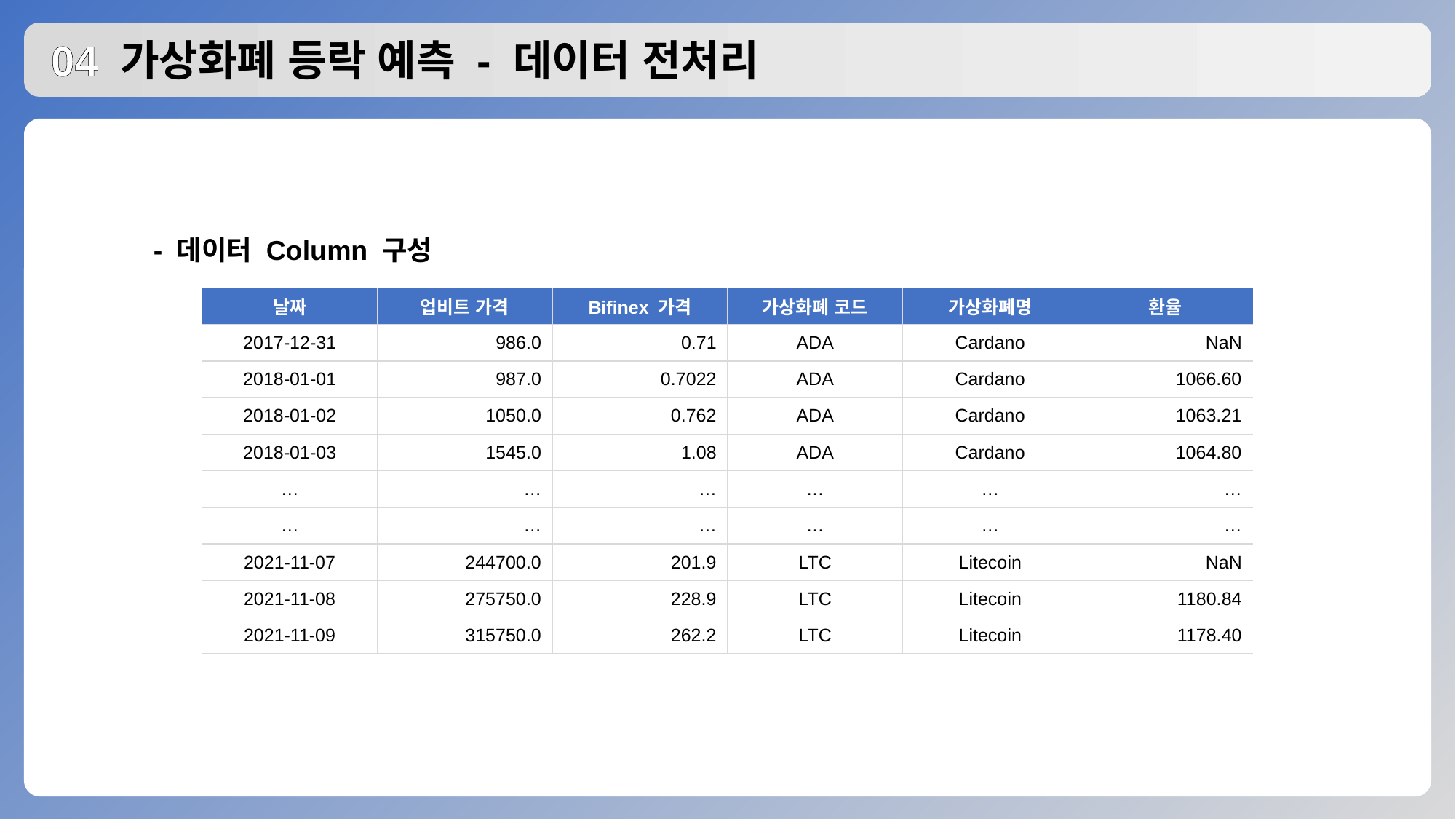

# 04 가상화폐 등락 예측 - 데이터 전처리
- 데이터 Column 구성
| 날짜 | 업비트 가격 | Bifinex 가격 | 가상화폐 코드 | 가상화폐명 | 환율 |
| --- | --- | --- | --- | --- | --- |
| 2017-12-31 | 986.0 | 0.71 | ADA | Cardano | NaN |
| 2018-01-01 | 987.0 | 0.7022 | ADA | Cardano | 1066.60 |
| 2018-01-02 | 1050.0 | 0.762 | ADA | Cardano | 1063.21 |
| 2018-01-03 | 1545.0 | 1.08 | ADA | Cardano | 1064.80 |
| … | … | … | … | … | … |
| … | … | … | … | … | … |
| 2021-11-07 | 244700.0 | 201.9 | LTC | Litecoin | NaN |
| 2021-11-08 | 275750.0 | 228.9 | LTC | Litecoin | 1180.84 |
| 2021-11-09 | 315750.0 | 262.2 | LTC | Litecoin | 1178.40 |